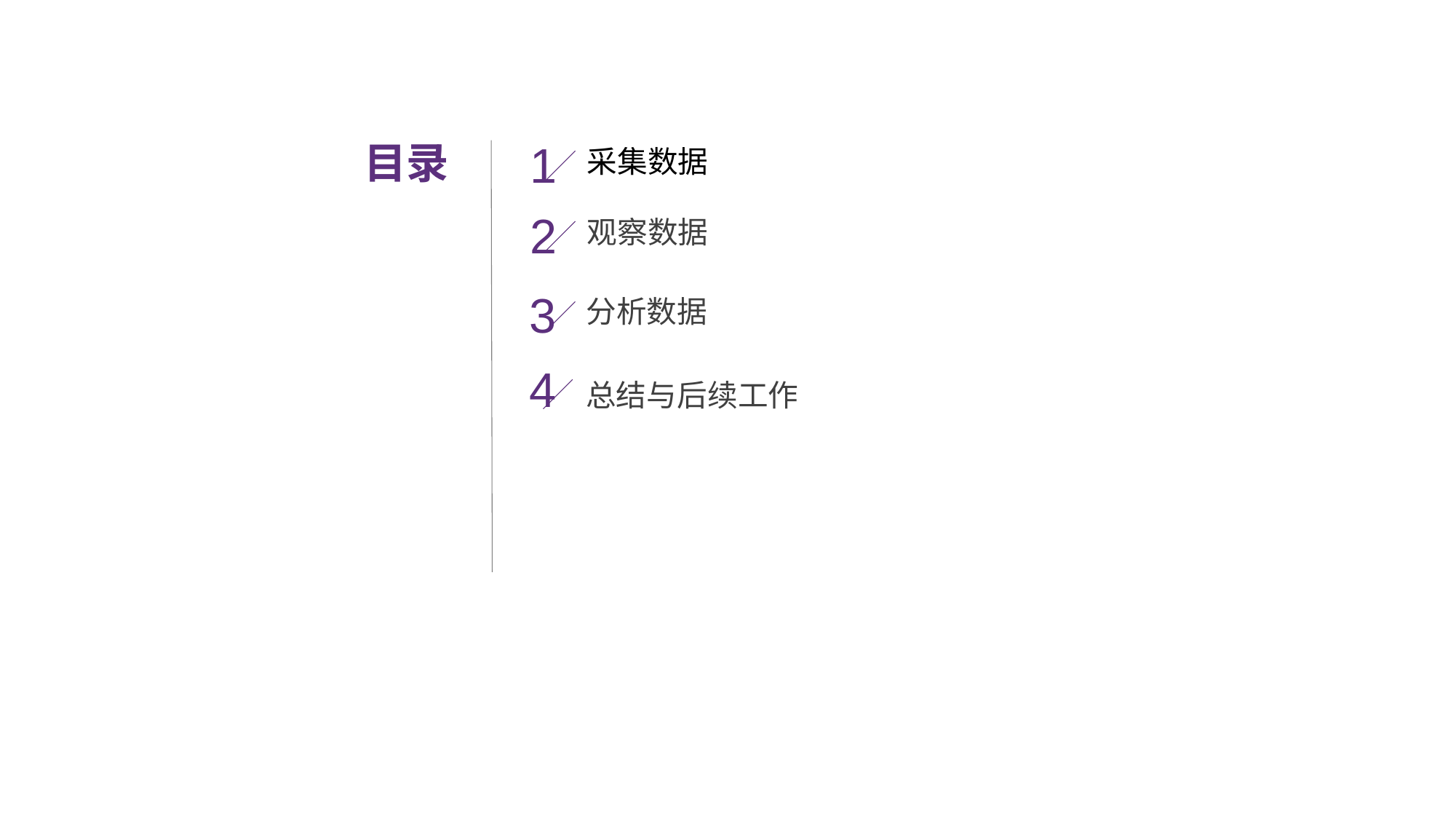

1
目录
采集数据
2
观察数据
3
分析数据
4
总结与后续工作
2